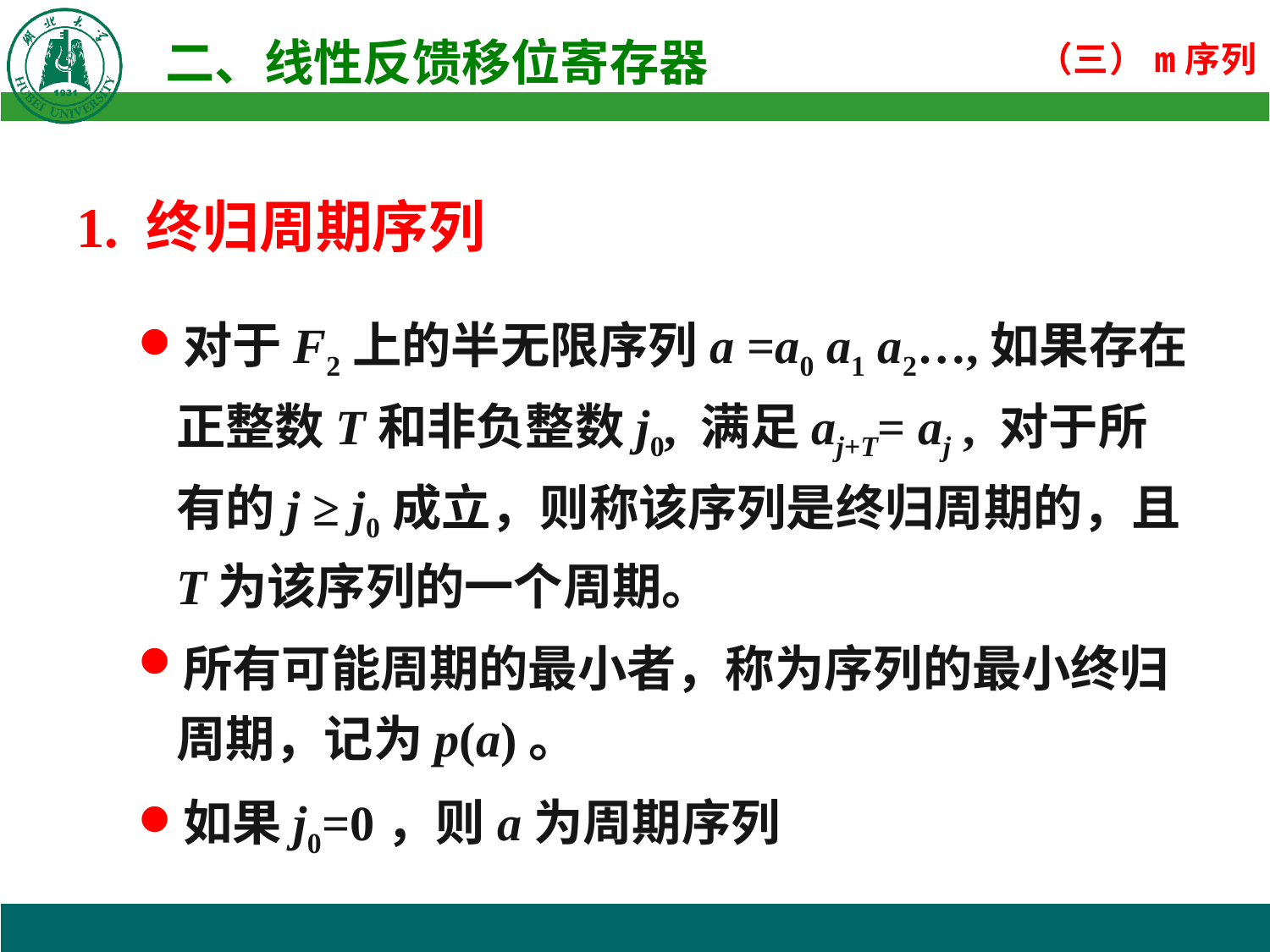

1. 终归周期序列
对于F2上的半无限序列a =a0 a1 a2…,如果存在正整数T和非负整数j0, 满足aj+T= aj , 对于所有的j ≥ j0成立，则称该序列是终归周期的，且T为该序列的一个周期。
所有可能周期的最小者，称为序列的最小终归周期，记为p(a)。
如果j0=0，则a为周期序列